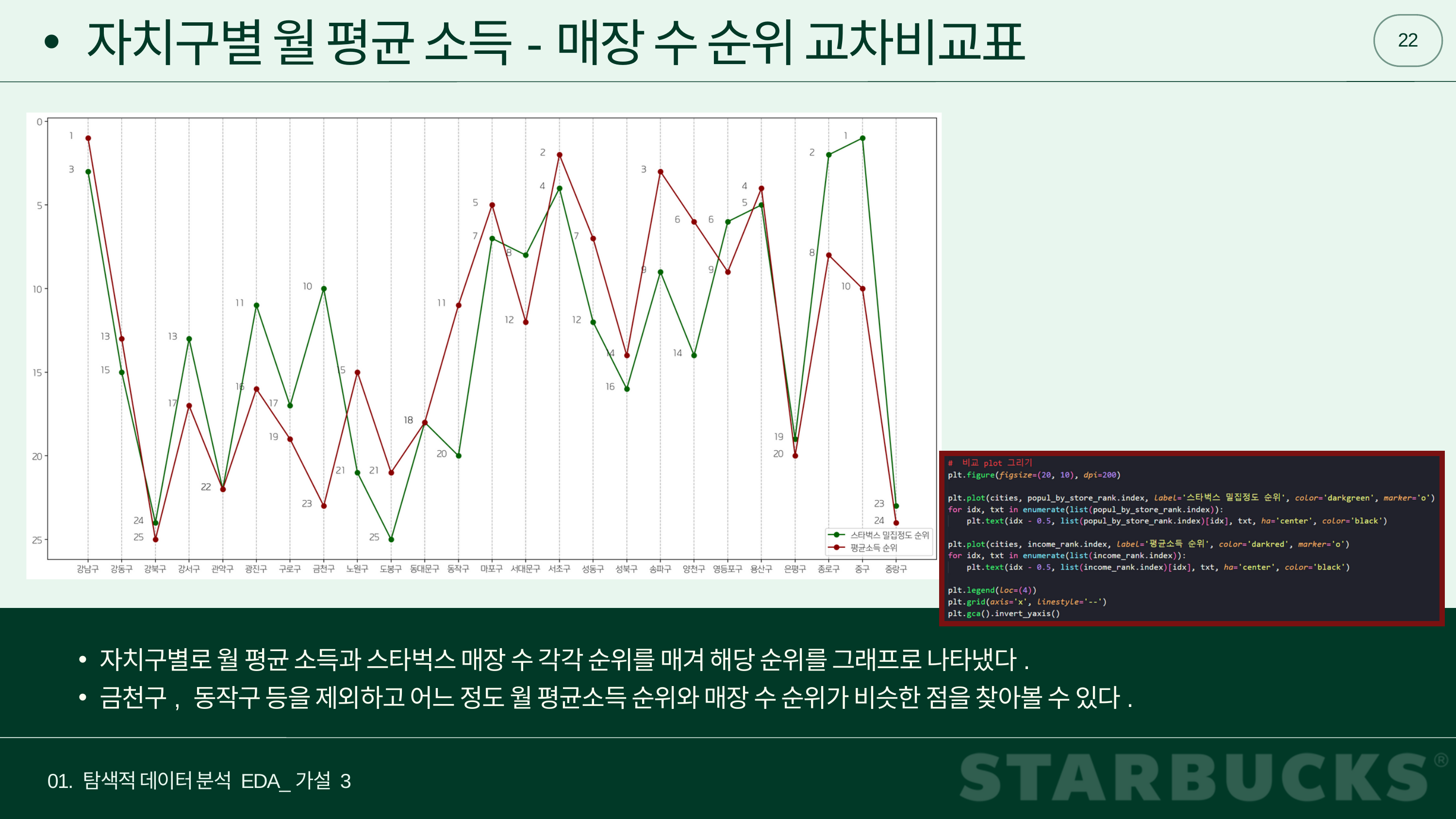

22
자치구별 월 평균 소득-매장 수 순위 교차비교표

자치구별로 월 평균 소득과 스타벅스 매장 수 각각 순위를 매겨 해당 순위를 그래프로 나타냈다.
금천구, 동작구 등을 제외하고 어느 정도 월 평균소득 순위와 매장 수 순위가 비슷한 점을 찾아볼 수 있다.

01. 탐색적 데이터 분석 EDA_가설 3